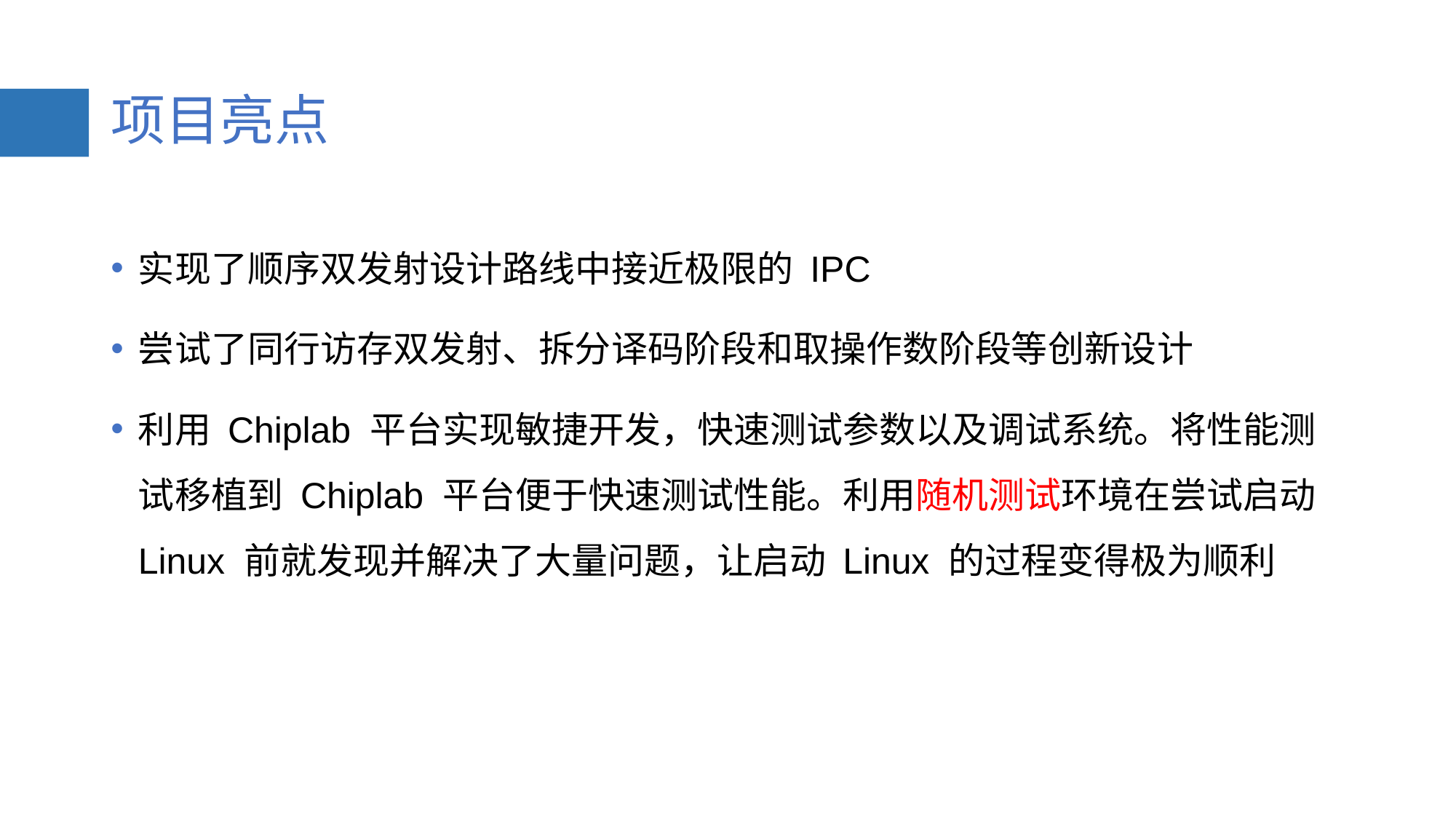

# 项目亮点
实现了顺序双发射设计路线中接近极限的 IPC
尝试了同行访存双发射、拆分译码阶段和取操作数阶段等创新设计
利用 Chiplab 平台实现敏捷开发，快速测试参数以及调试系统。将性能测试移植到 Chiplab 平台便于快速测试性能。利用随机测试环境在尝试启动 Linux 前就发现并解决了大量问题，让启动 Linux 的过程变得极为顺利